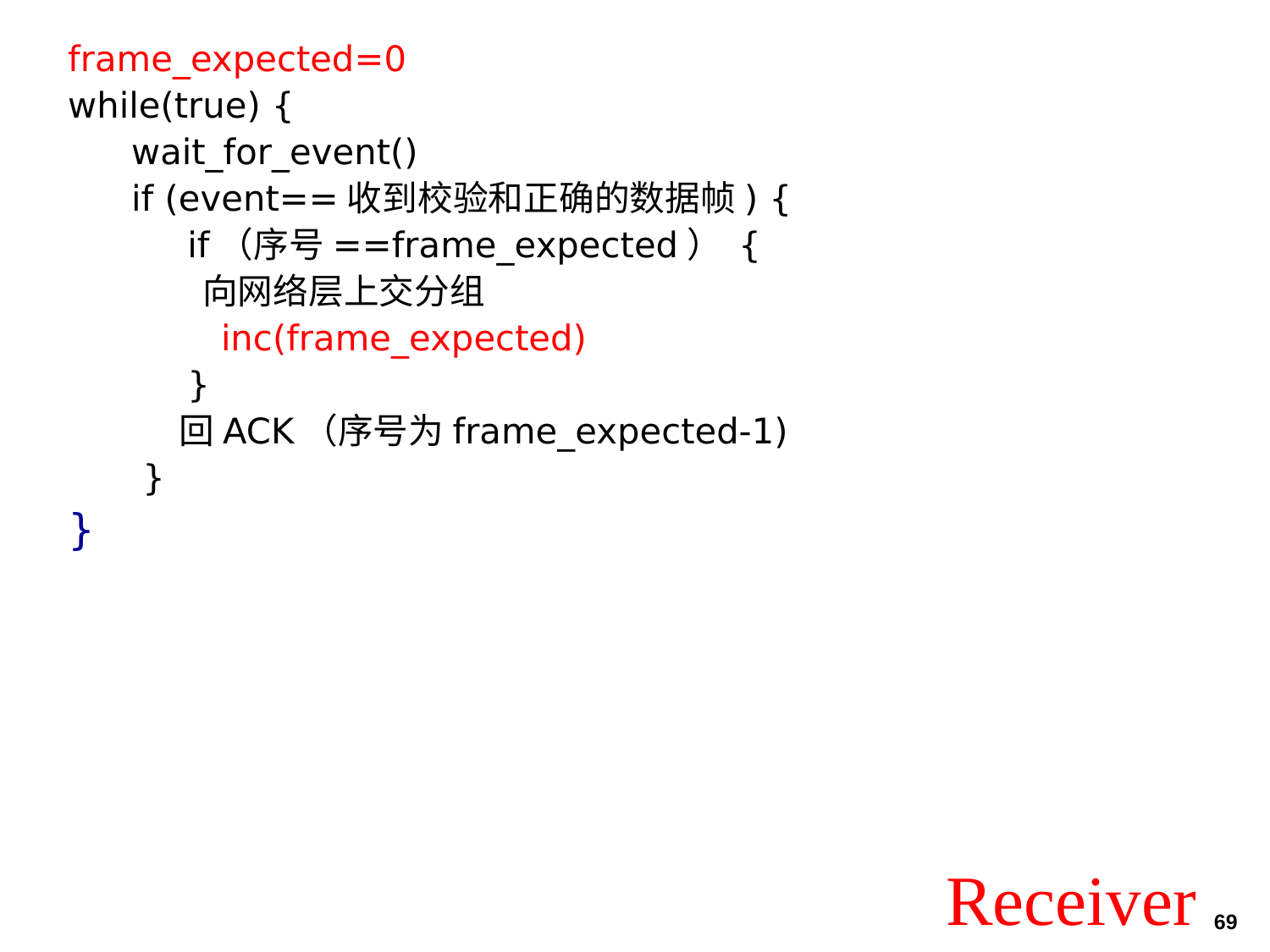

frame_expected=0
while(true) {
wait_for_event()
if (event==收到校验和正确的数据帧) {
     if（序号==frame_expected） {
        向网络层上交分组
        inc(frame_expected)
     }
     回ACK（序号为frame_expected-1)
 }
}

Receiver